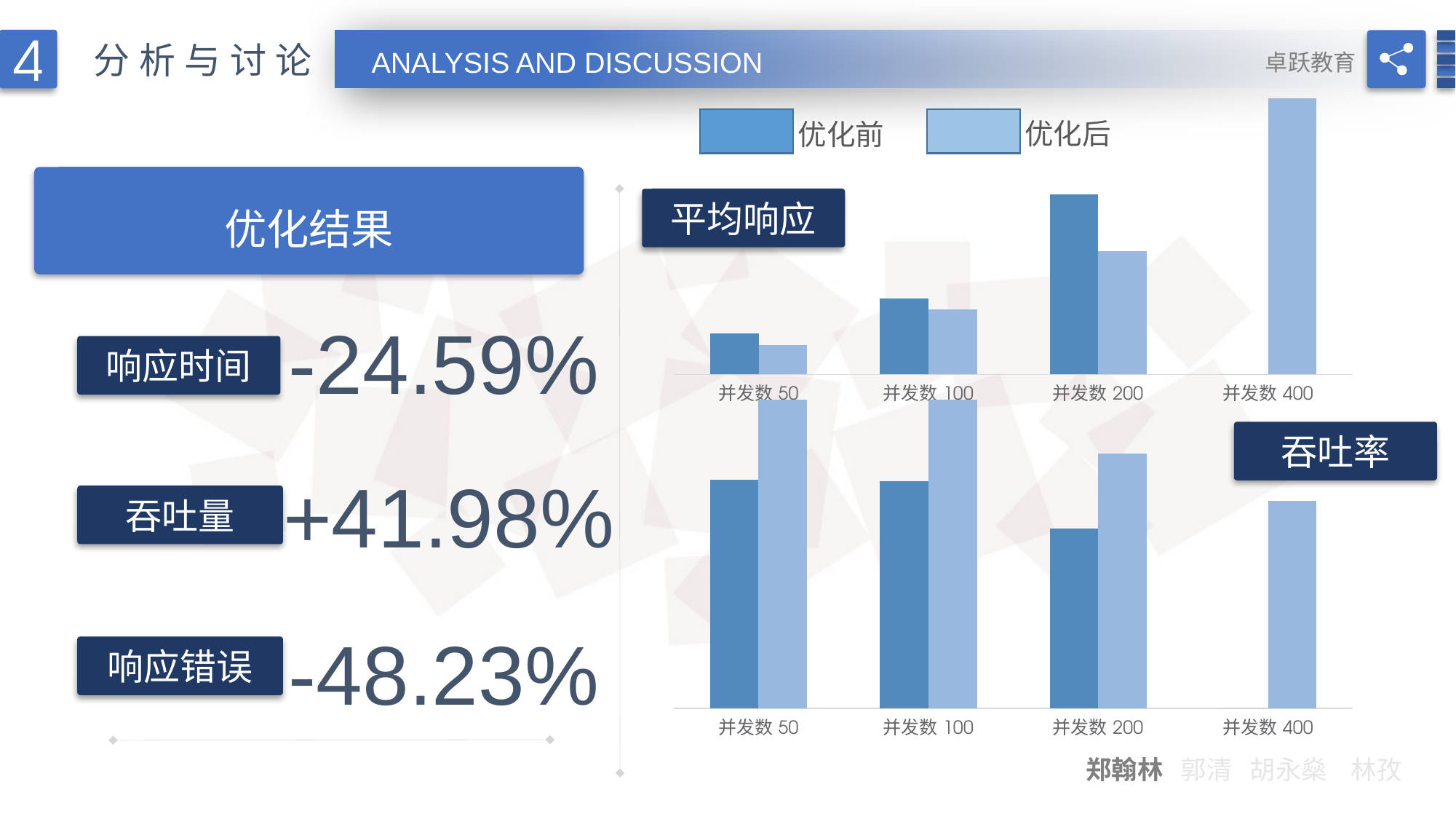

4

### Chart

| Category | 响应时间 Avg | 响应时间 Min |
|---|---|---|
| 并发数50 | 8.475 | 6.09 |
| 并发数100 | 15.744 | 13.501 |
| 并发数200 | 37.351 | 25.631 |
| 并发数400 | 0.0 | 57.35 |

分析与讨论
ANALYSIS AND DISCUSSION
卓跃教育
优化后
优化前

优化结果
平均响应
-24.59%
响应时间

### Chart

| Category | 响应时间 Max | 吞吐量 Avg |
|---|---|---|
| 并发数50 | 5.435 | 7.319 |
| 并发数100 | 5.392 | 7.329 |
| 并发数200 | 4.264 | 6.054 |
| 并发数400 | 0.0 | 4.929 |
吞吐率
+41.98%
吞吐量
-48.23%
响应错误
郑翰林   郭清   胡永燊    林孜